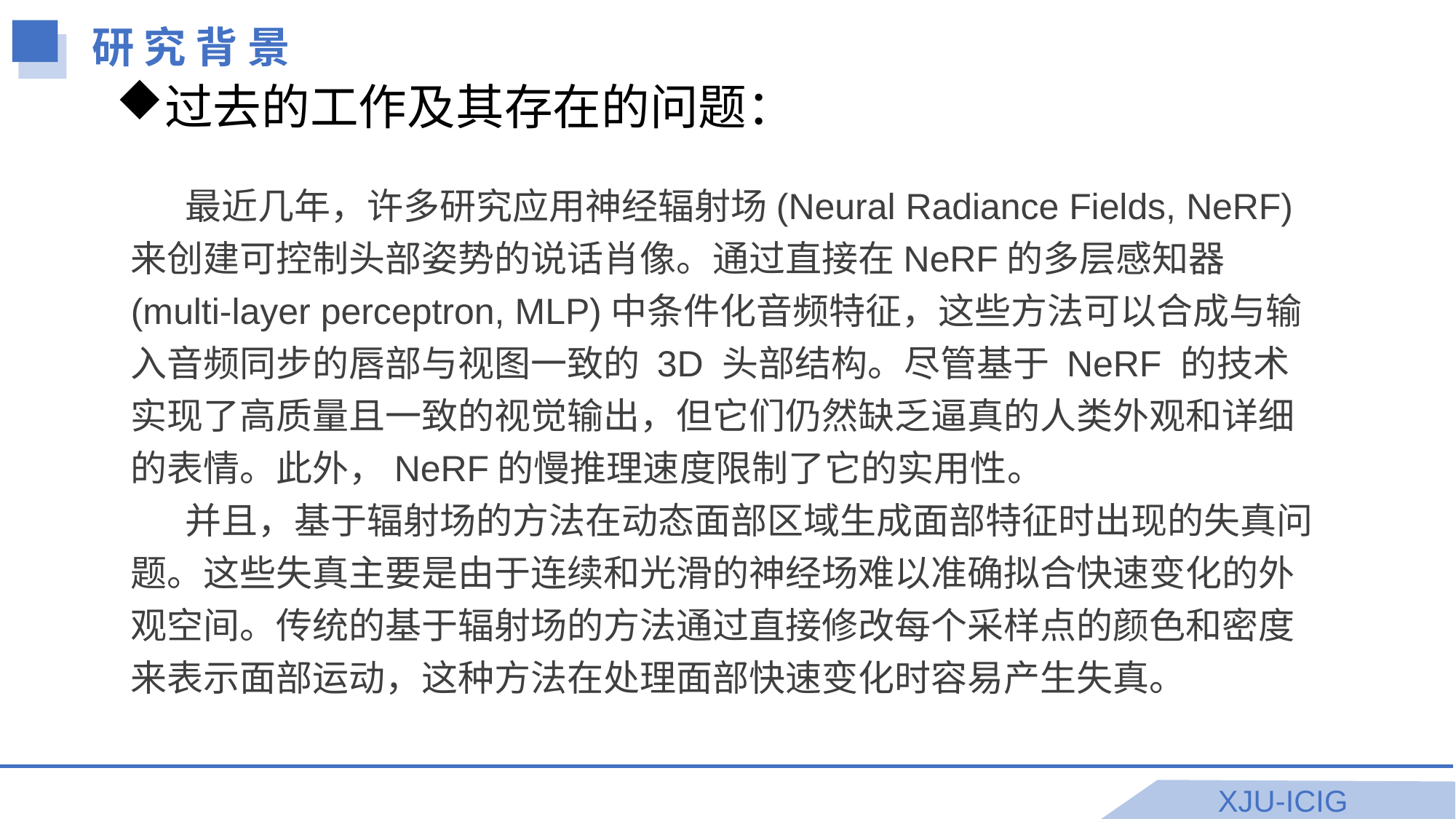

研 究 背 景

过去的工作及其存在的问题：
最近几年，许多研究应用神经辐射场(Neural Radiance Fields, NeRF)来创建可控制头部姿势的说话肖像。通过直接在NeRF的多层感知器(multi-layer perceptron, MLP)中条件化音频特征，这些方法可以合成与输入音频同步的唇部与视图一致的 3D 头部结构。尽管基于 NeRF 的技术实现了高质量且一致的视觉输出，但它们仍然缺乏逼真的人类外观和详细的表情。此外，NeRF的慢推理速度限制了它的实用性。
并且，基于辐射场的方法在动态面部区域生成面部特征时出现的失真问题。这些失真主要是由于连续和光滑的神经场难以准确拟合快速变化的外观空间。传统的基于辐射场的方法通过直接修改每个采样点的颜色和密度来表示面部运动，这种方法在处理面部快速变化时容易产生失真。
XJU-ICIG